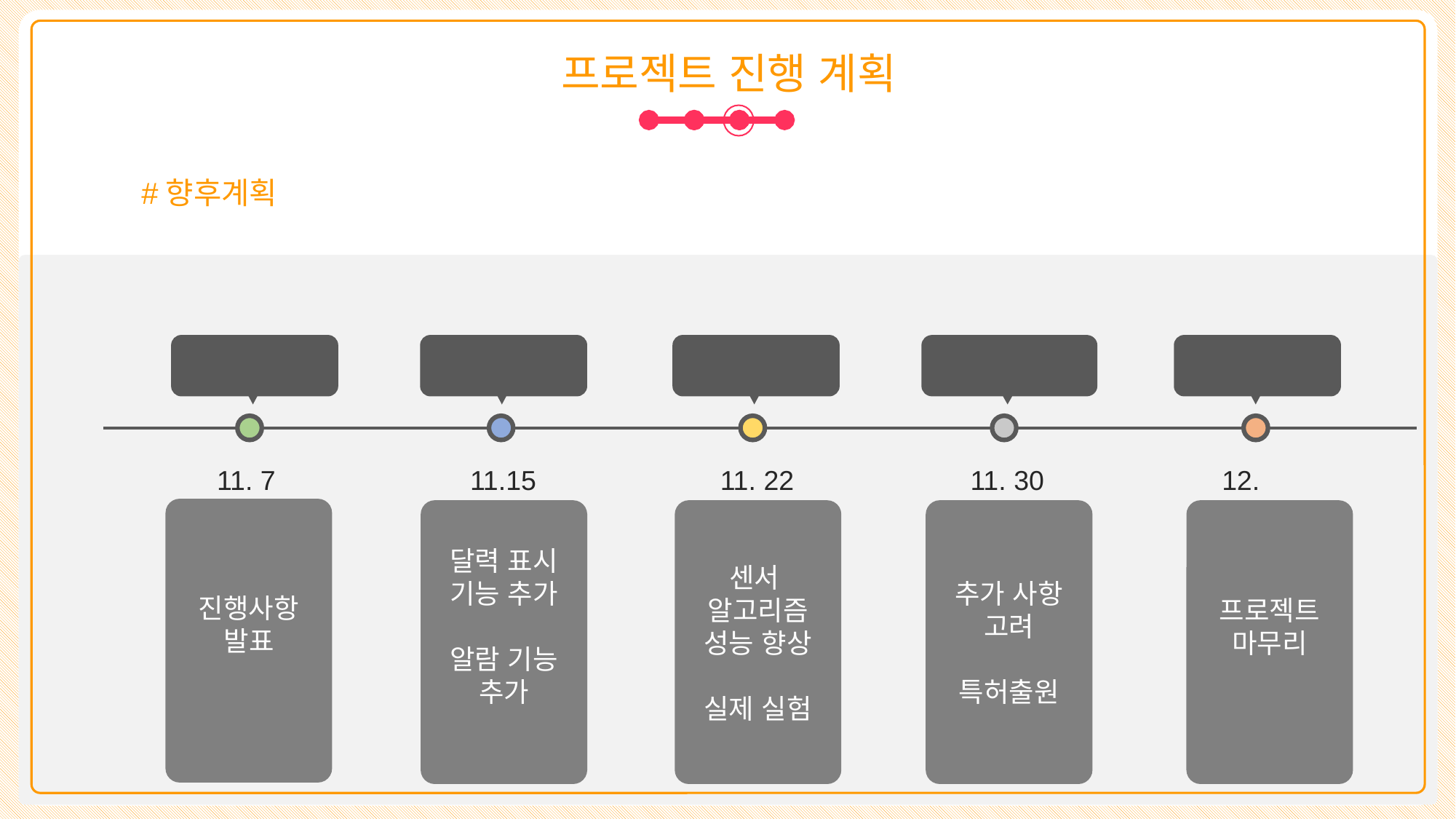

프로젝트 진행 계획

#향후계획

중간 발표
어플 기능
Prototype
보안 & 특허
기말 발표

11. 7
11.15
11. 22
11. 30
12.
진행사항
발표

달력 표시 기능 추가

알람 기능 추가

센서
알고리즘 성능 향상

실제 실험
추가 사항 고려

특허출원
프로젝트 마무리